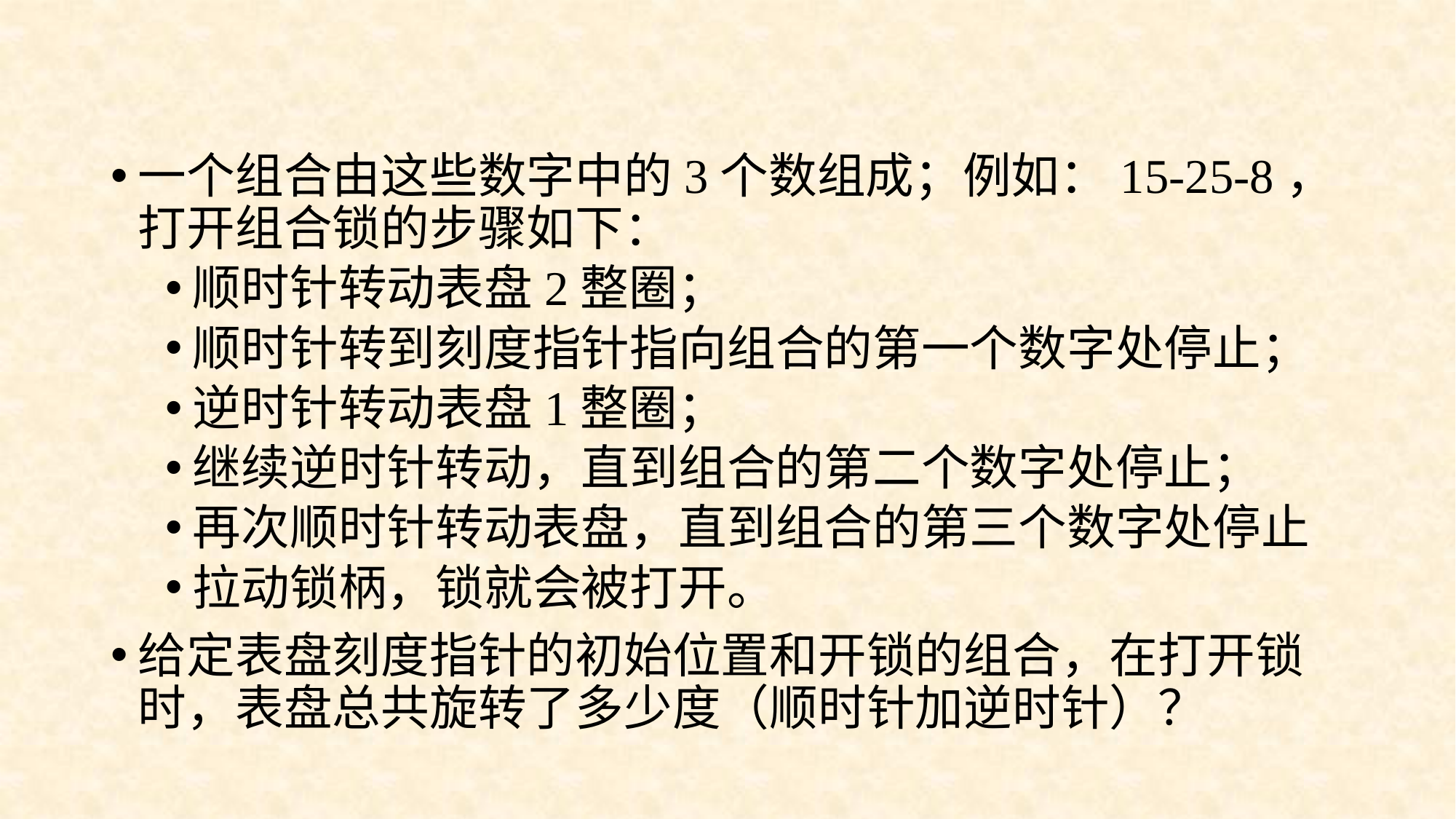

#
一个组合由这些数字中的3个数组成；例如：15-25-8，打开组合锁的步骤如下：
顺时针转动表盘2整圈；
顺时针转到刻度指针指向组合的第一个数字处停止；
逆时针转动表盘1整圈；
继续逆时针转动，直到组合的第二个数字处停止；
再次顺时针转动表盘，直到组合的第三个数字处停止
拉动锁柄，锁就会被打开。
给定表盘刻度指针的初始位置和开锁的组合，在打开锁时，表盘总共旋转了多少度（顺时针加逆时针）？